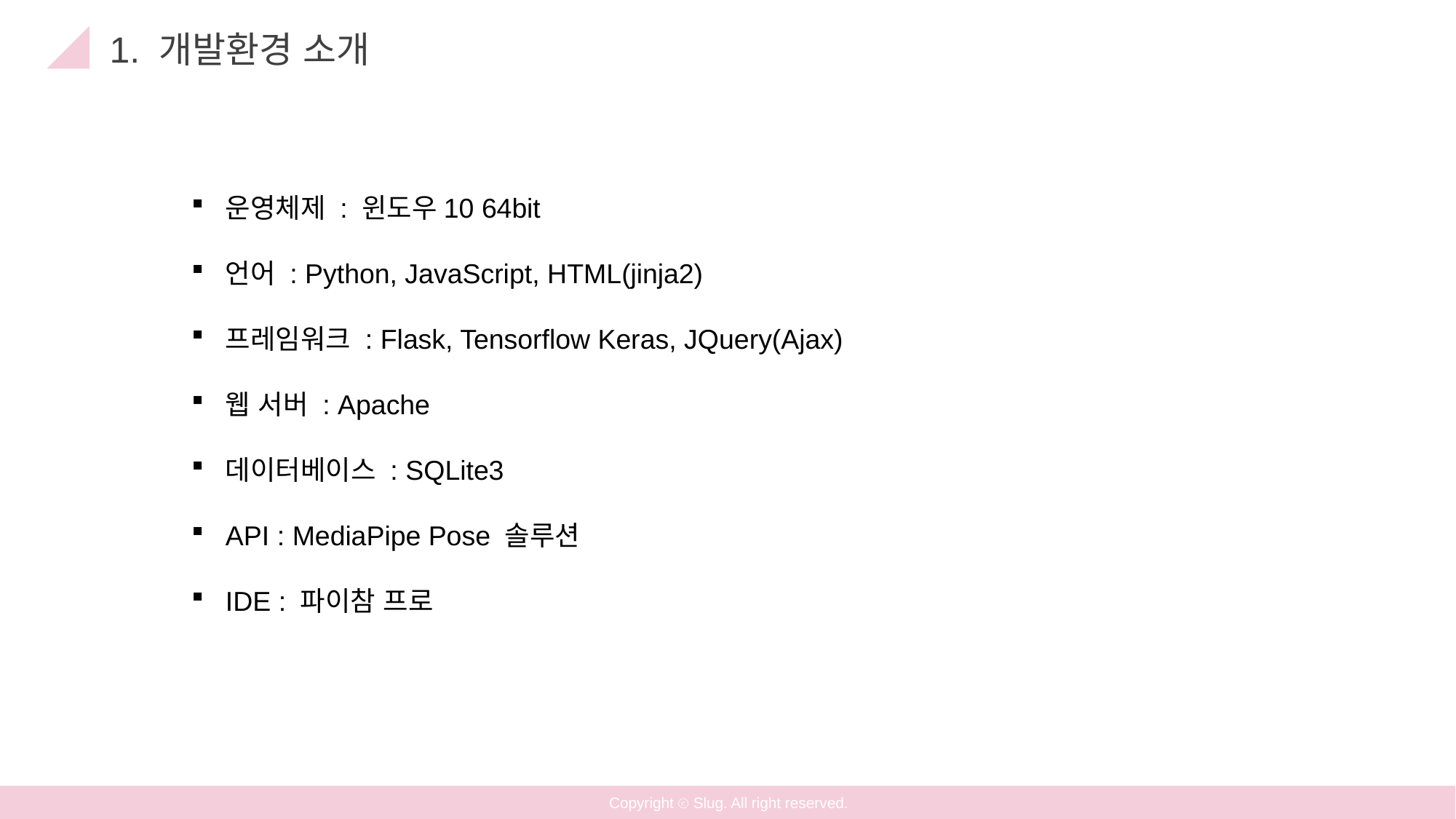

1. 개발환경 소개

운영체제 : 윈도우10 64bit

언어 : Python, JavaScript, HTML(jinja2)

프레임워크 : Flask, Tensorflow Keras, JQuery(Ajax)

웹 서버 : Apache

데이터베이스 : SQLite3

API : MediaPipe Pose 솔루션

IDE : 파이참 프로

Copyright ⓒ Slug. All right reserved.